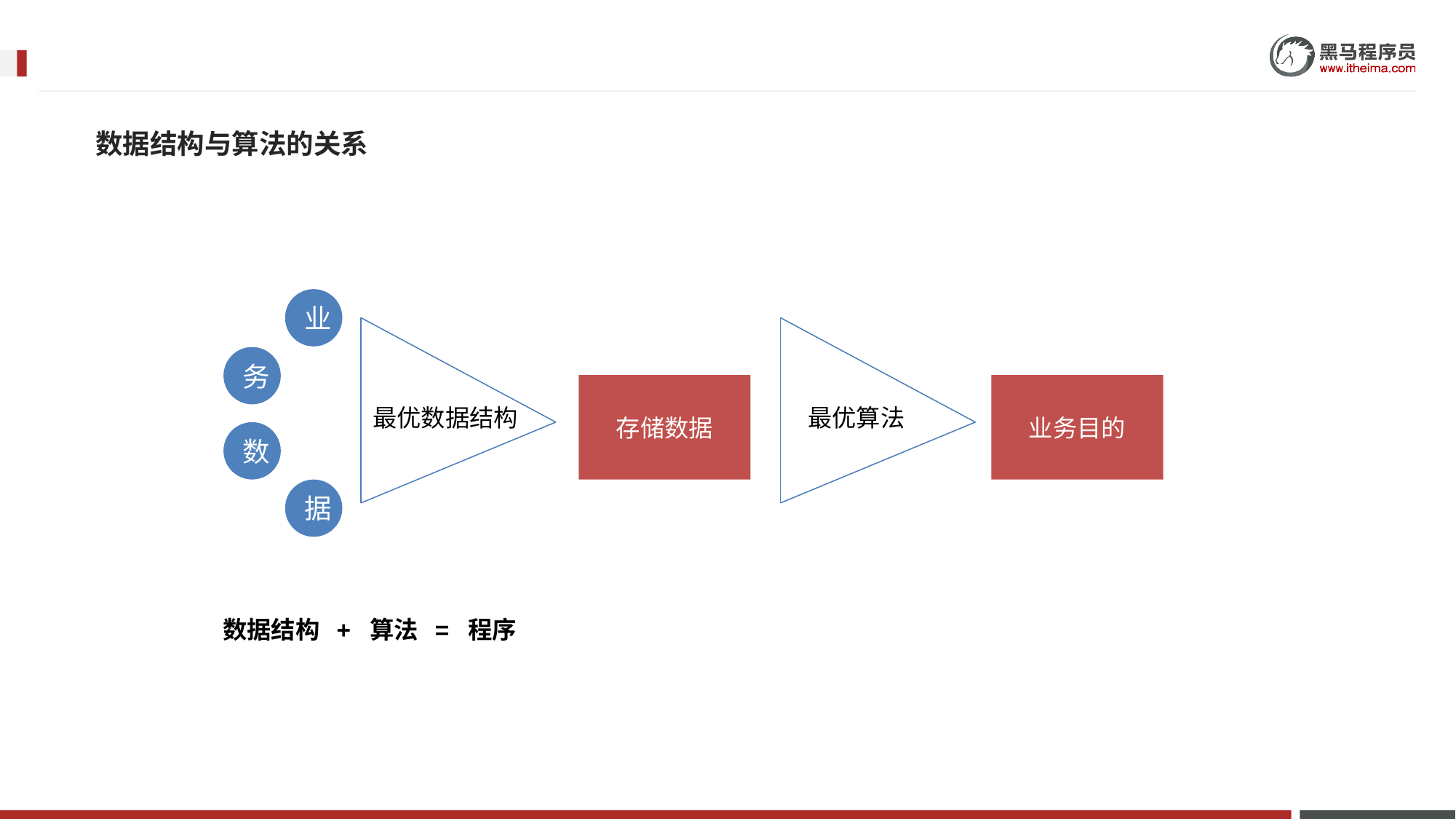

数据结构与算法的关系
业
务
存储数据
业务目的
最优数据结构
最优算法
数
据
数据结构  +  算法  =  程序